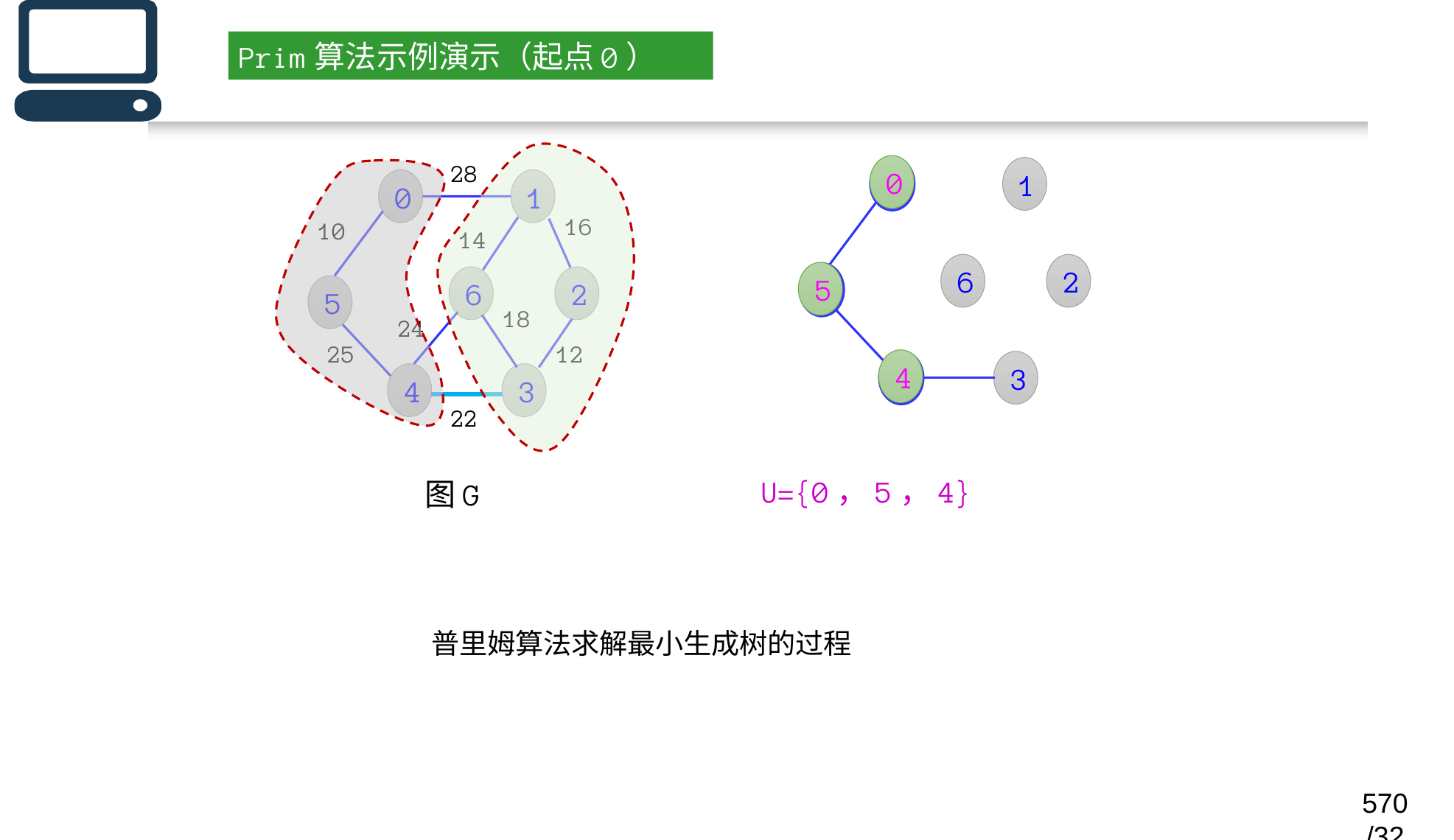

Prim算法示例演示（起点0）

28
0
0
1
6
2
5
4
3

0
1

16
10

14

5
6
2
5
18
24

25
12
4
4
3

22
图G
U={0，5，4}
普里姆算法求解最小生成树的过程
570/32